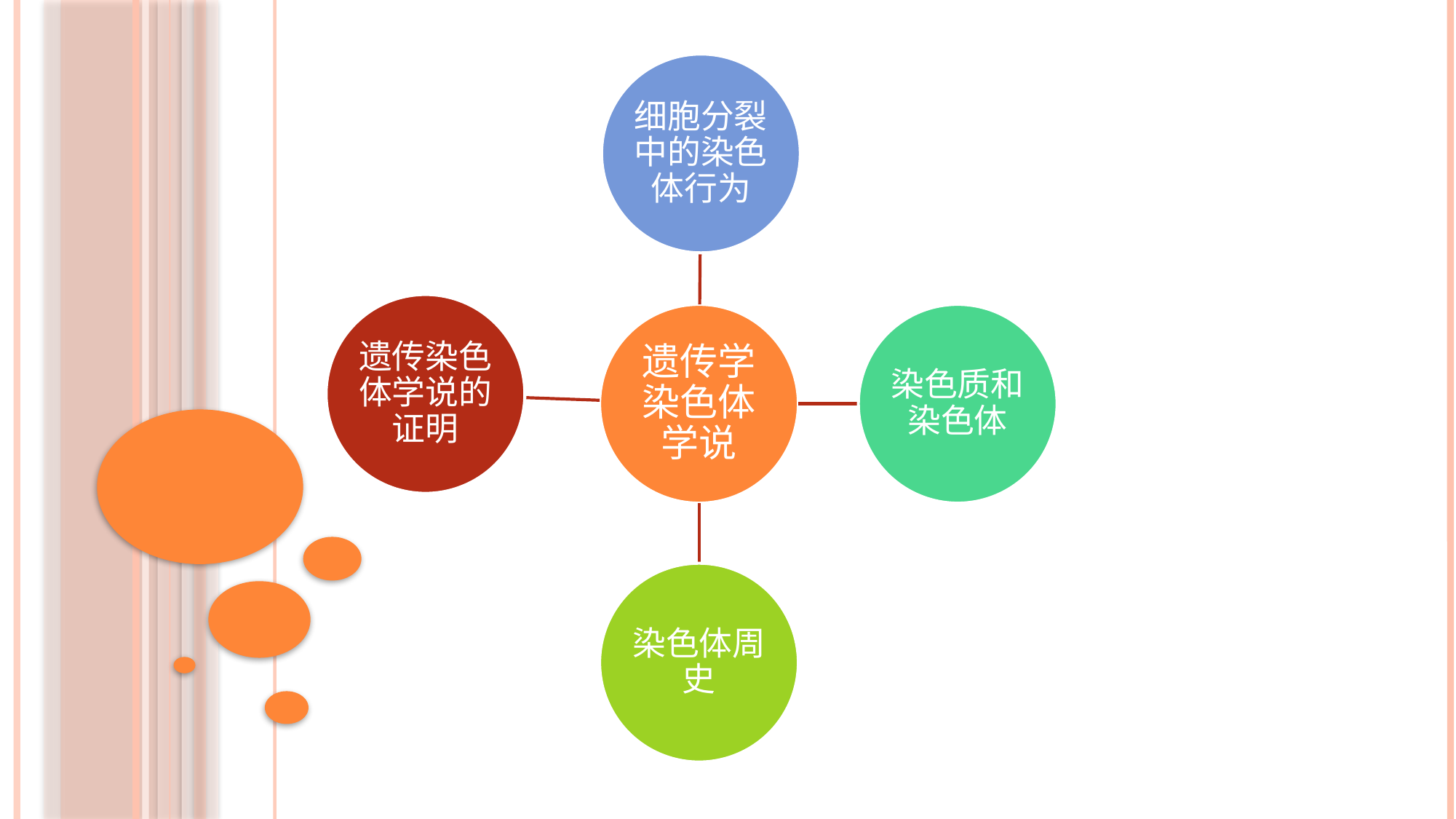

遗传学染色体学说

细胞分裂中的染色体行为

染色质和染色体

染色体周史

遗传染色体学说的证明